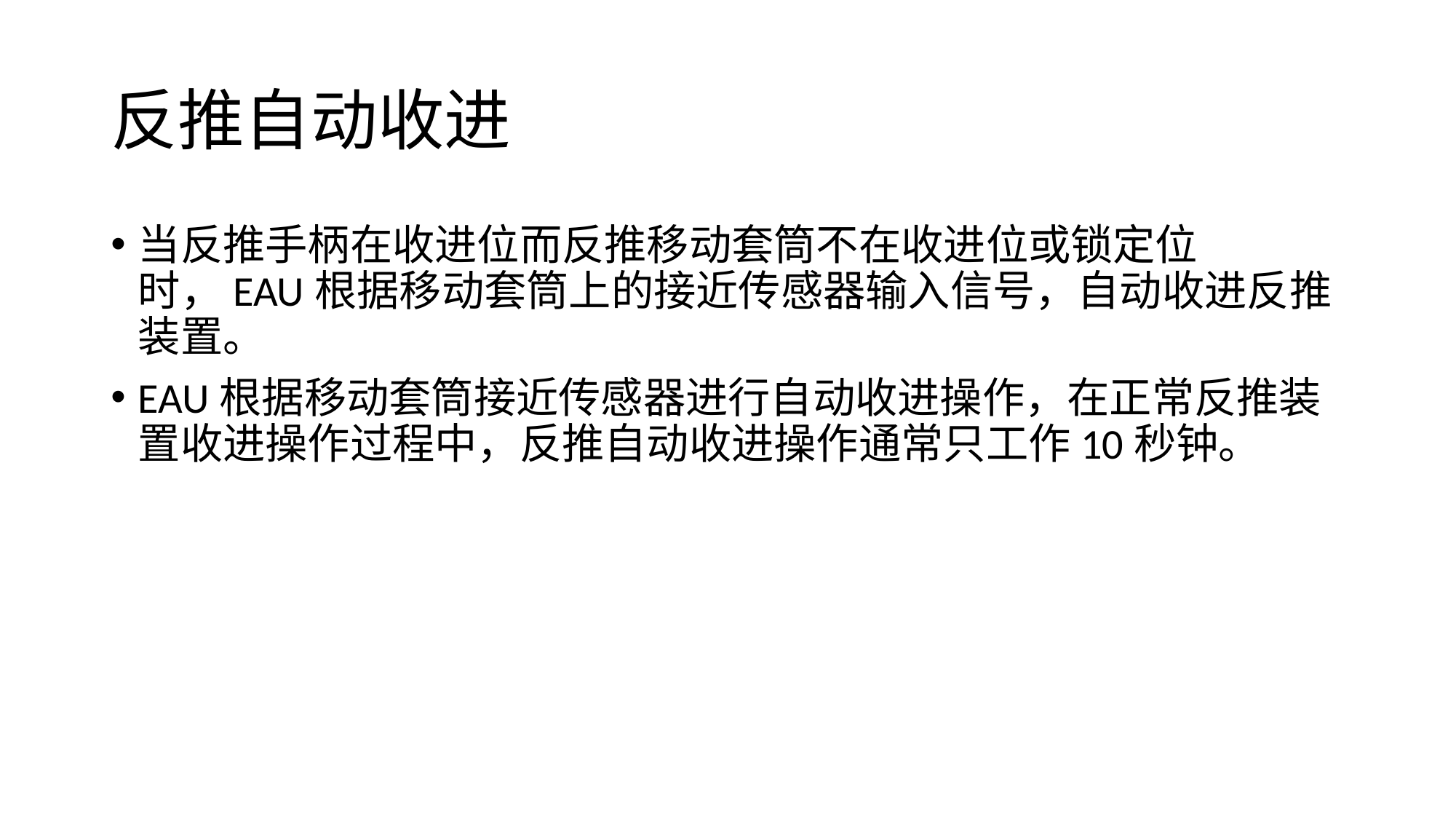

# 反推自动收进
当反推手柄在收进位而反推移动套筒不在收进位或锁定位时，EAU根据移动套筒上的接近传感器输入信号，自动收进反推装置。
EAU根据移动套筒接近传感器进行自动收进操作，在正常反推装置收进操作过程中，反推自动收进操作通常只工作10秒钟。